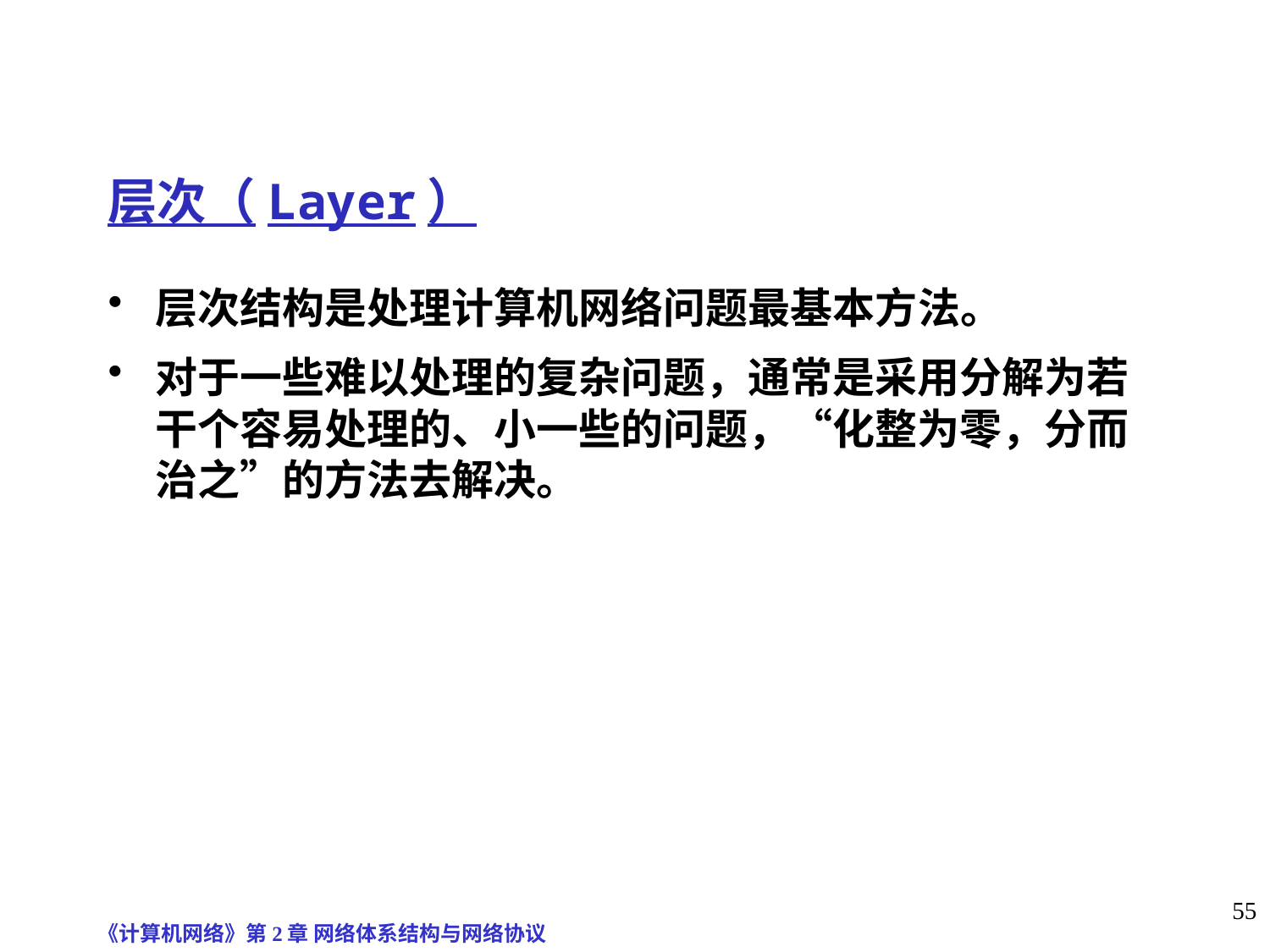

# 层次（Layer）
层次结构是处理计算机网络问题最基本方法。
对于一些难以处理的复杂问题，通常是采用分解为若干个容易处理的、小一些的问题，“化整为零，分而治之”的方法去解决。

《计算机网络》第2章 网络体系结构与网络协议
55